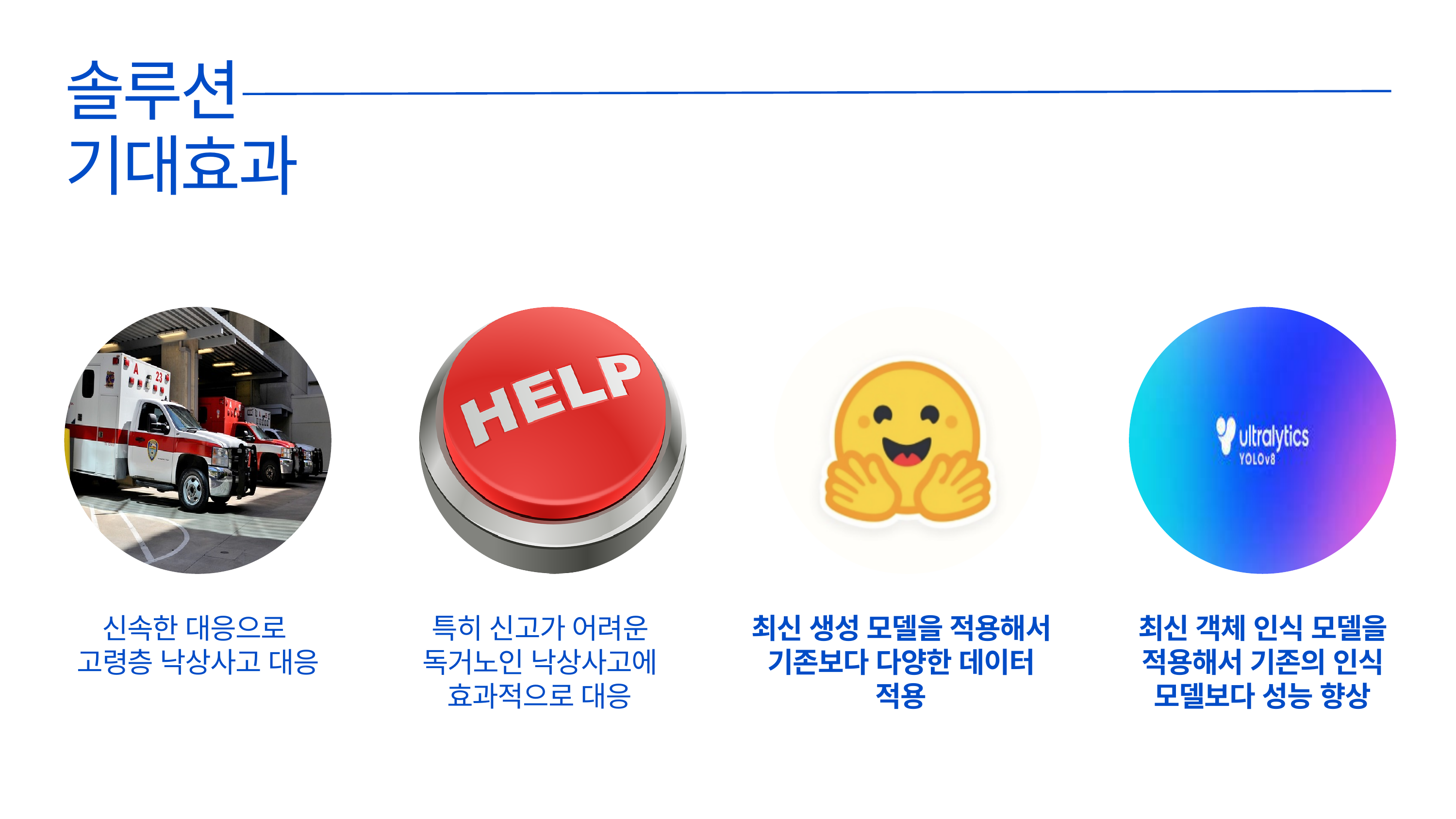

솔루션
기대효과

신속한 대응으로
고령층 낙상사고 대응
특히 신고가 어려운 독거노인 낙상사고에 효과적으로 대응
최신 생성 모델을 적용해서 기존보다 다양한 데이터 적용
최신 객체 인식 모델을 적용해서 기존의 인식 모델보다 성능 향상